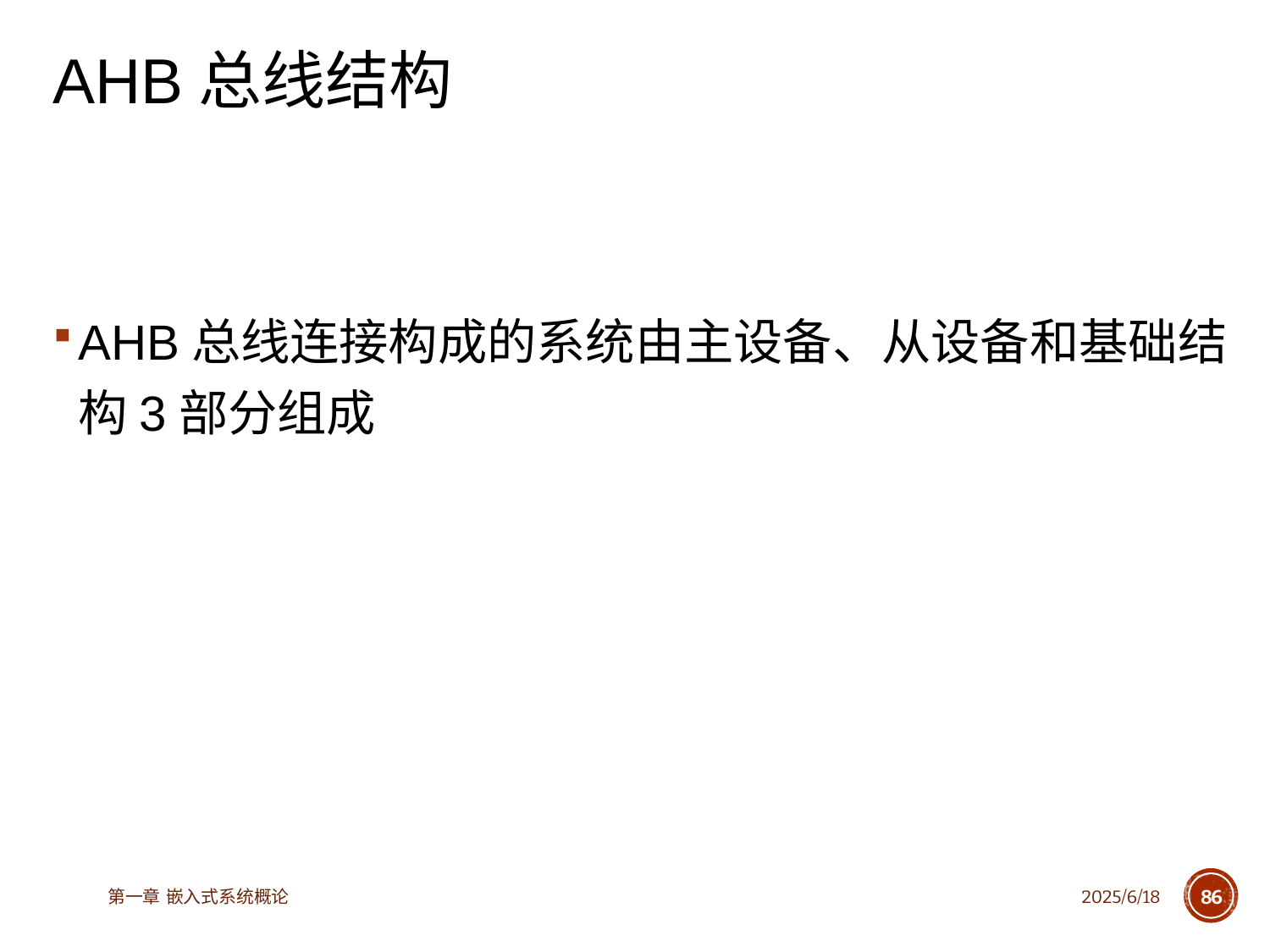

# AHB总线结构
AHB总线连接构成的系统由主设备、从设备和基础结构3部分组成
第一章 嵌入式系统概论
2025/6/18
86